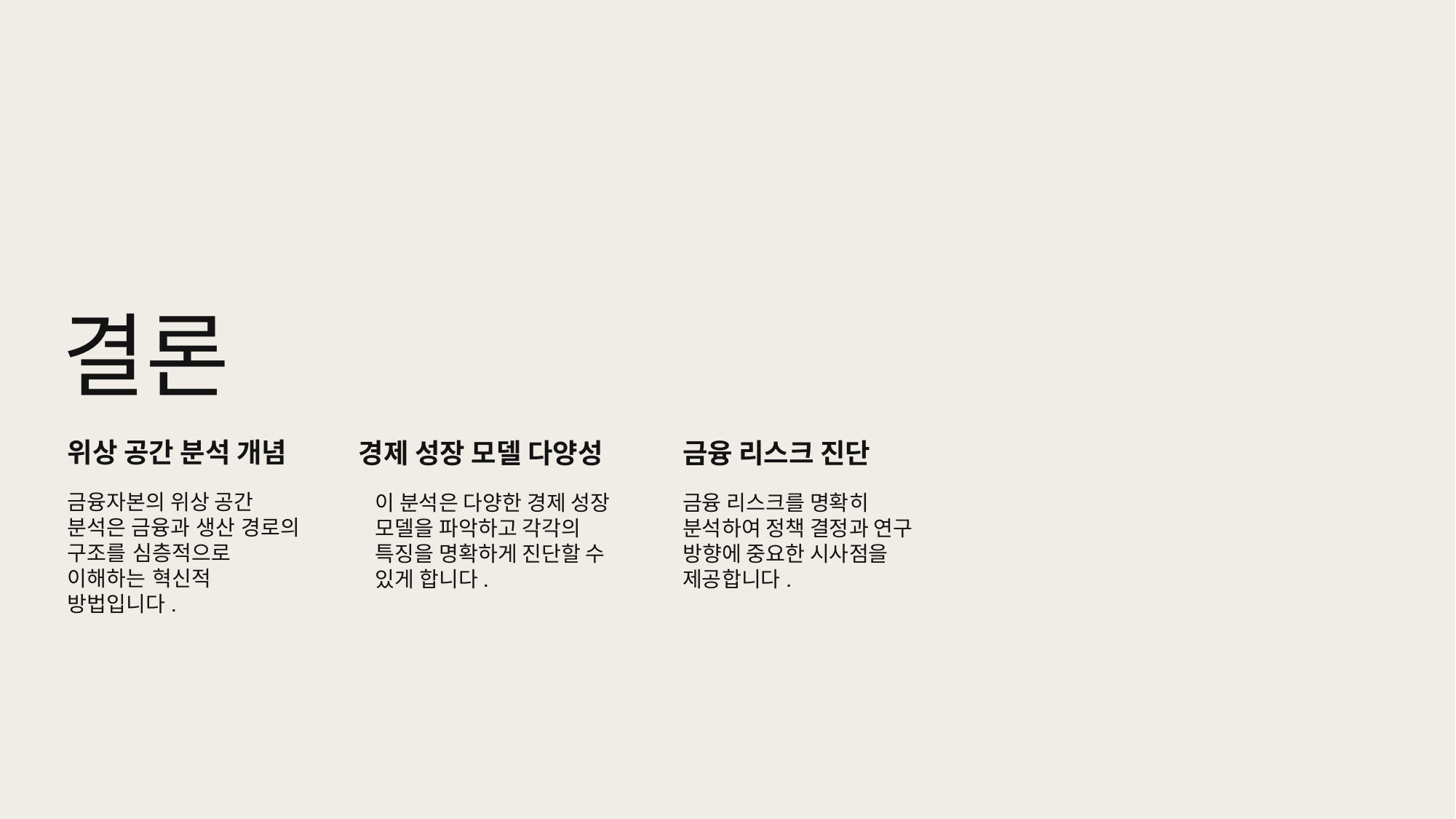

# 결론
위상 공간 분석 개념
금융자본의 위상 공간 분석은 금융과 생산 경로의 구조를 심층적으로 이해하는 혁신적 방법입니다.
경제 성장 모델 다양성
이 분석은 다양한 경제 성장 모델을 파악하고 각각의 특징을 명확하게 진단할 수 있게 합니다.
금융 리스크 진단
금융 리스크를 명확히 분석하여 정책 결정과 연구 방향에 중요한 시사점을 제공합니다.